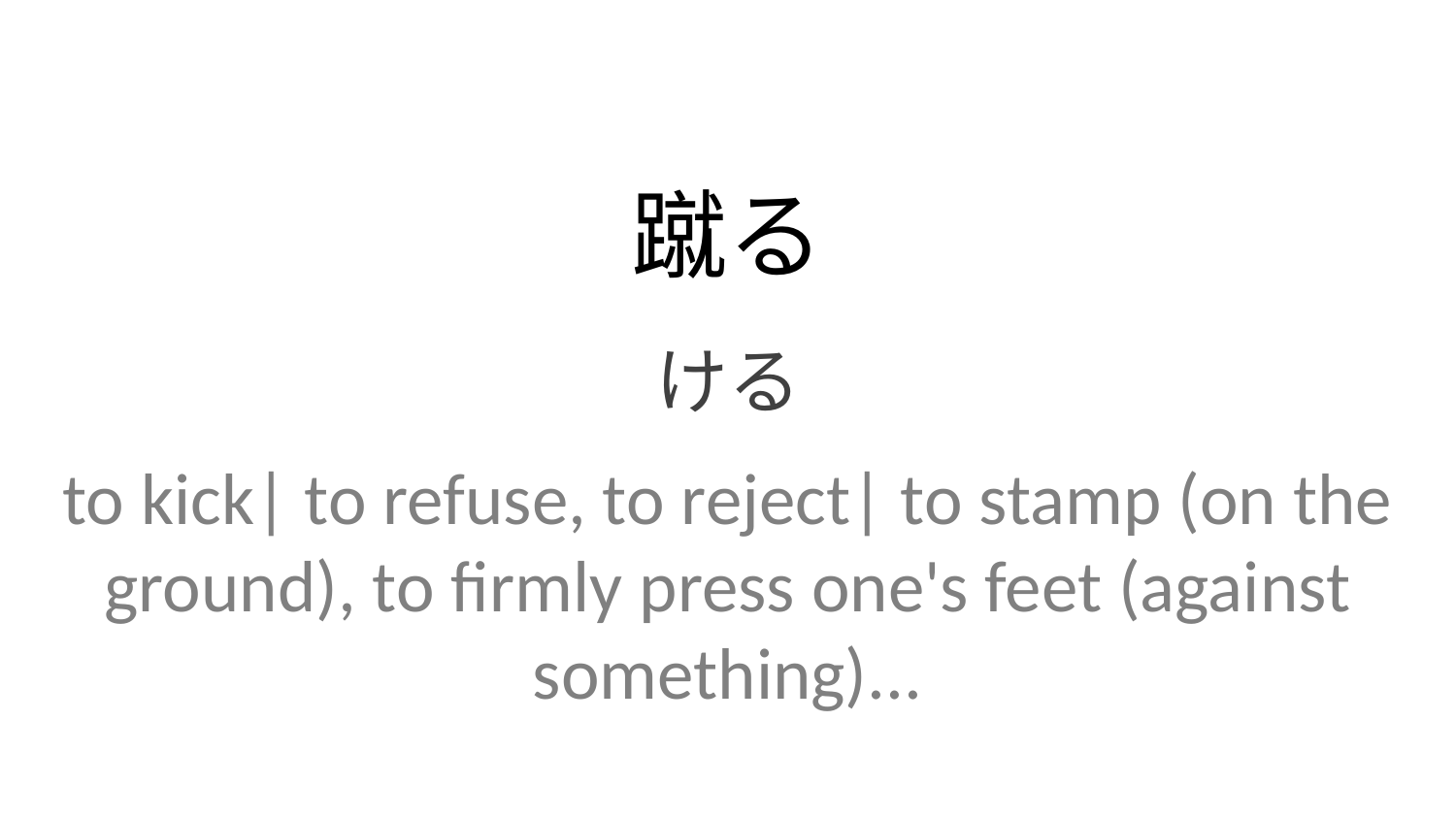

蹴る

ける
to kick| to refuse, to reject| to stamp (on the ground), to firmly press one's feet (against something)...